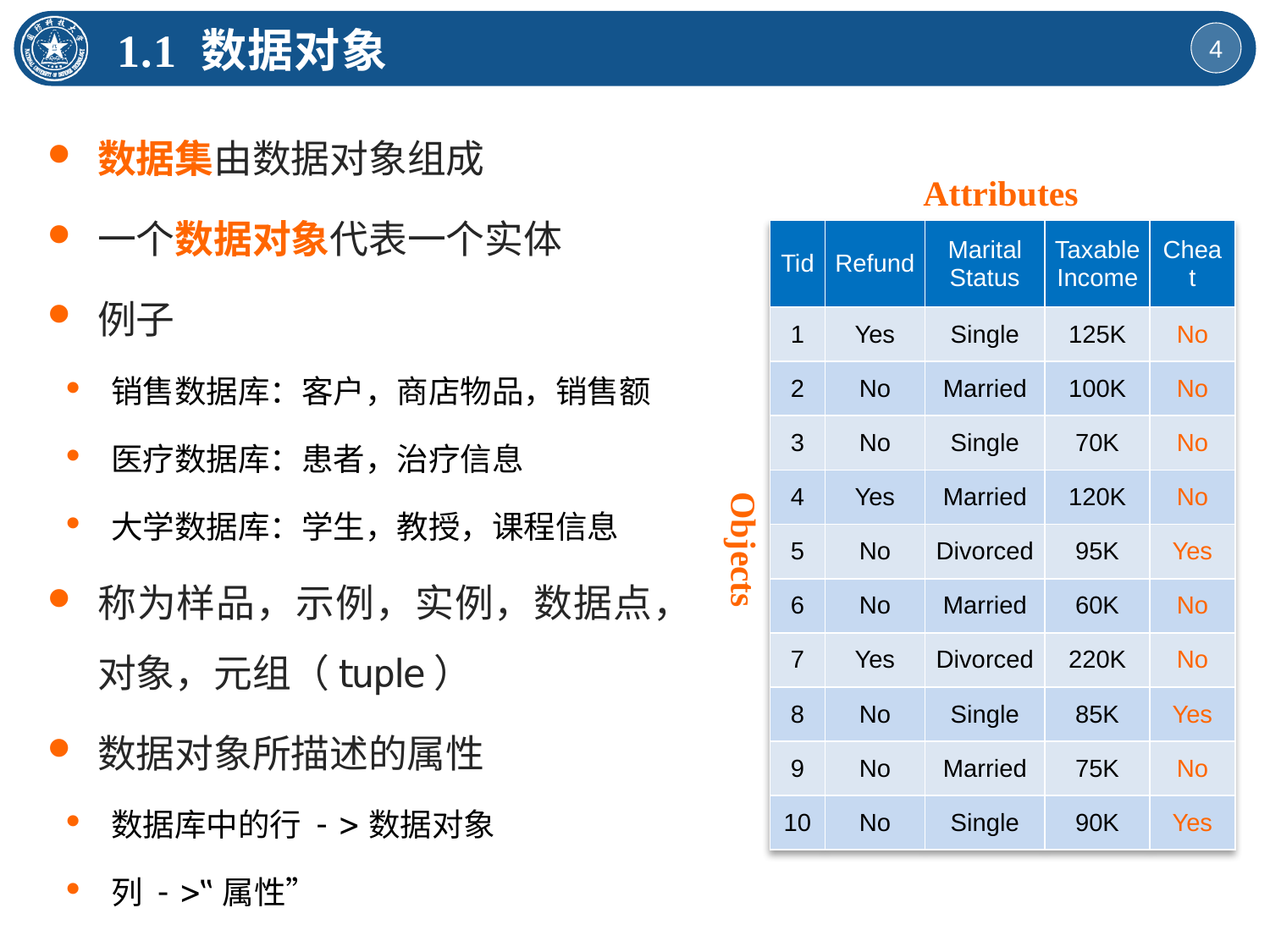

1.1 数据对象
数据集由数据对象组成
一个数据对象代表一个实体
例子
销售数据库：客户，商店物品，销售额
医疗数据库：患者，治疗信息
大学数据库：学生，教授，课程信息
称为样品，示例，实例，数据点，对象，元组（tuple）
数据对象所描述的属性
数据库中的行 - >数据对象
列 - >“属性”
Attributes
| Tid | Refund | Marital Status | Taxable Income | Cheat |
| --- | --- | --- | --- | --- |
| 1 | Yes | Single | 125K | No |
| 2 | No | Married | 100K | No |
| 3 | No | Single | 70K | No |
| 4 | Yes | Married | 120K | No |
| 5 | No | Divorced | 95K | Yes |
| 6 | No | Married | 60K | No |
| 7 | Yes | Divorced | 220K | No |
| 8 | No | Single | 85K | Yes |
| 9 | No | Married | 75K | No |
| 10 | No | Single | 90K | Yes |
Objects